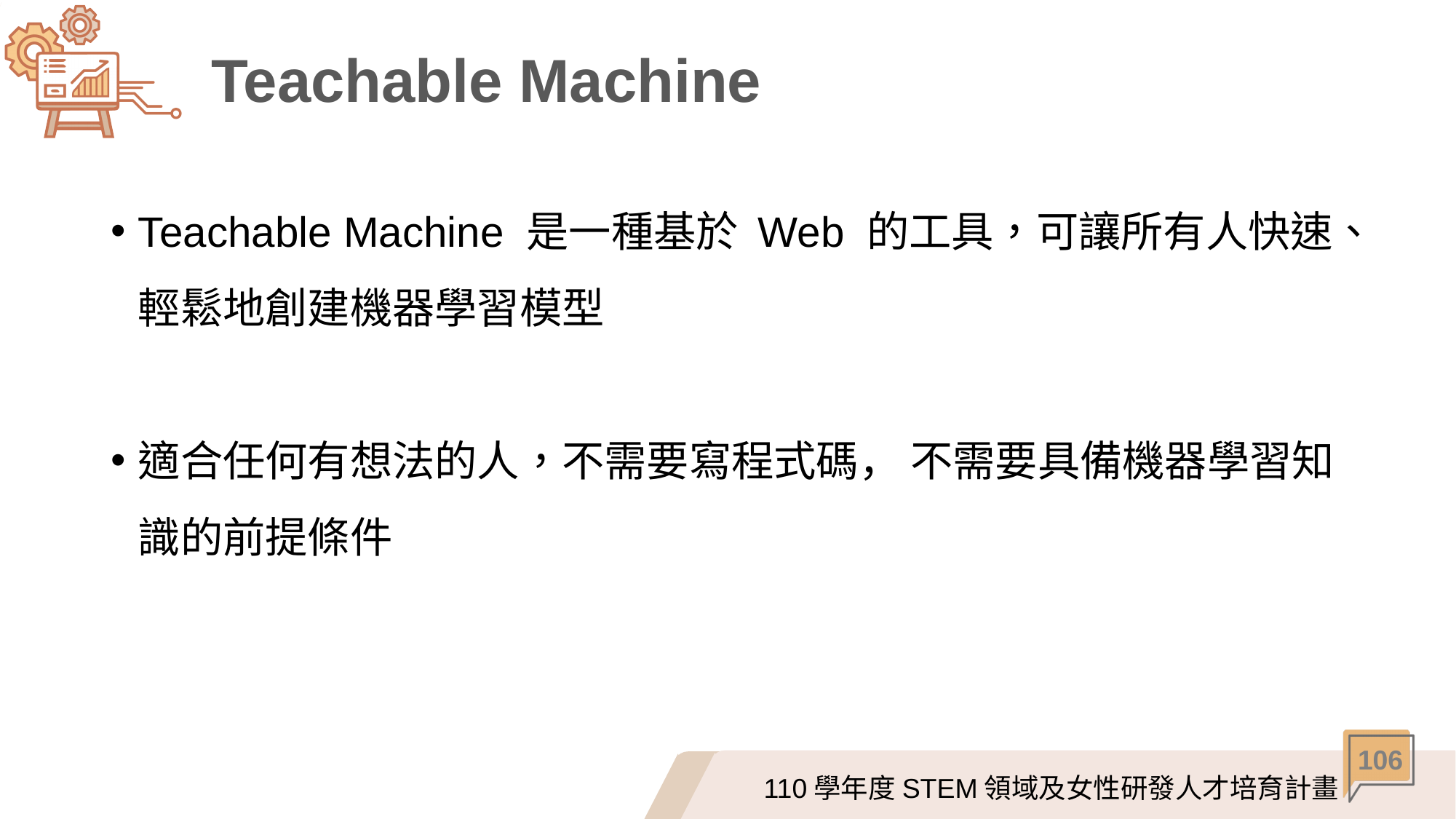

# Teachable Machine
Teachable Machine 是一種基於 Web 的工具，可讓所有人快速、輕鬆地創建機器學習模型

適合任何有想法的人，不需要寫程式碼， 不需要具備機器學習知識的前提條件